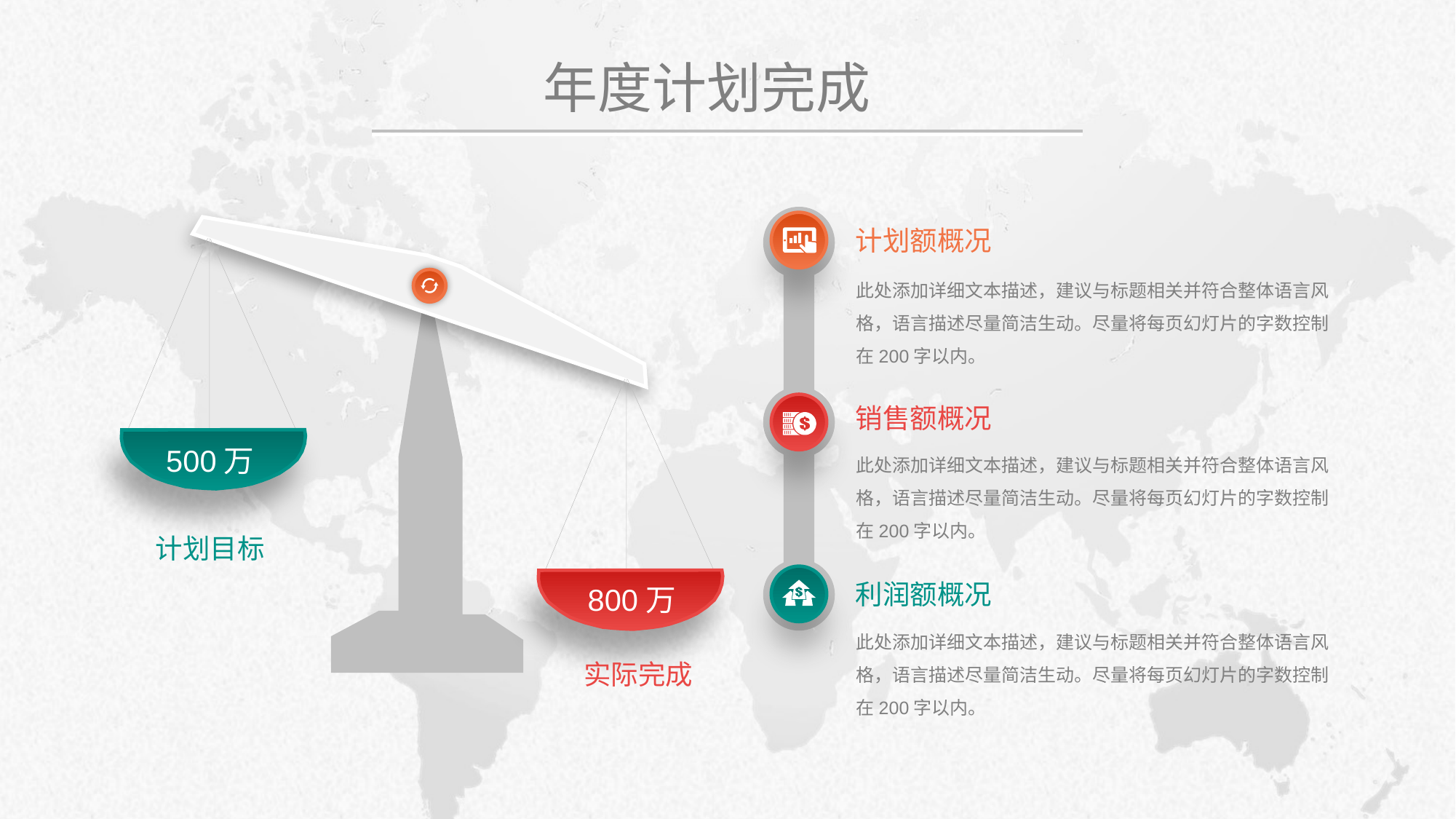

# 年度计划完成

500万

800万
计划额概况
此处添加详细文本描述，建议与标题相关并符合整体语言风格，语言描述尽量简洁生动。尽量将每页幻灯片的字数控制在200字以内。
销售额概况
此处添加详细文本描述，建议与标题相关并符合整体语言风格，语言描述尽量简洁生动。尽量将每页幻灯片的字数控制在200字以内。
利润额概况
此处添加详细文本描述，建议与标题相关并符合整体语言风格，语言描述尽量简洁生动。尽量将每页幻灯片的字数控制在200字以内。

计划目标
实际完成